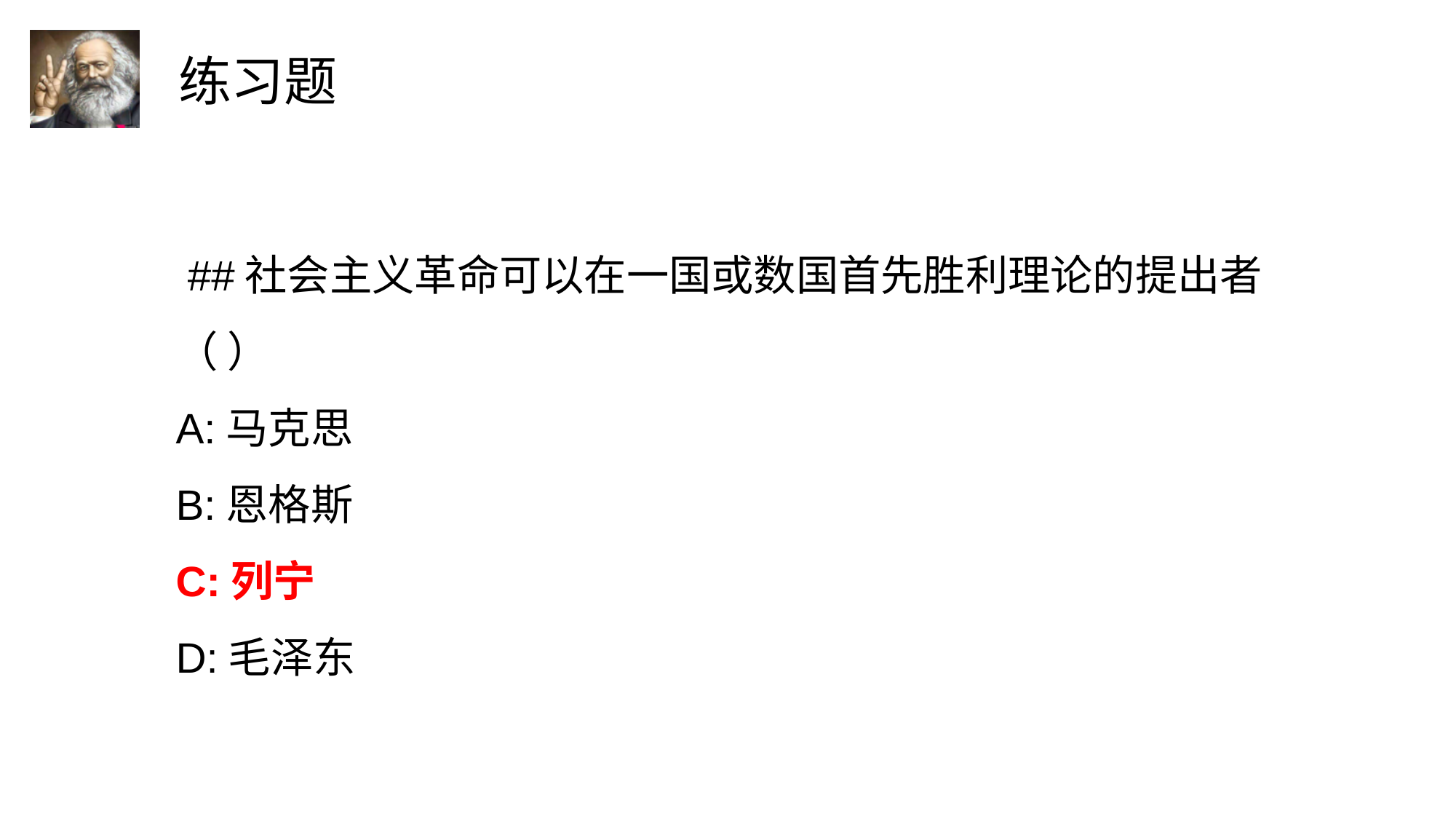

##社会主义革命可以在一国或数国首先胜利理论的提出者（ ）
A:马克思
B:恩格斯
C:列宁
D:毛泽东